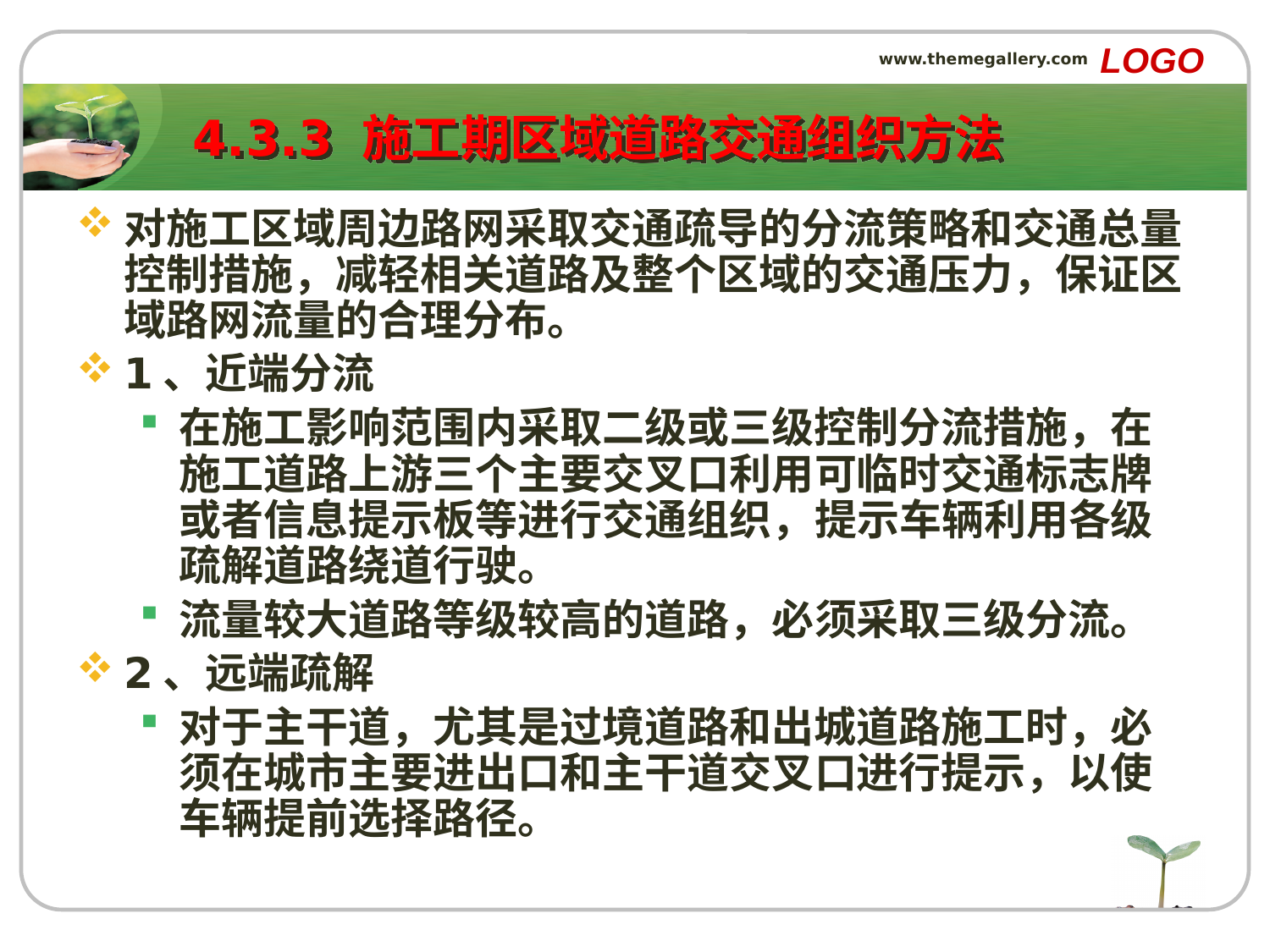

LOGO
www.themegallery.com
# 4.3.3 施工期区域道路交通组织方法
对施工区域周边路网采取交通疏导的分流策略和交通总量控制措施，减轻相关道路及整个区域的交通压力，保证区域路网流量的合理分布。
1、近端分流
在施工影响范围内采取二级或三级控制分流措施，在施工道路上游三个主要交叉口利用可临时交通标志牌或者信息提示板等进行交通组织，提示车辆利用各级疏解道路绕道行驶。
流量较大道路等级较高的道路，必须采取三级分流。
2、远端疏解
对于主干道，尤其是过境道路和出城道路施工时，必须在城市主要进出口和主干道交叉口进行提示，以使车辆提前选择路径。